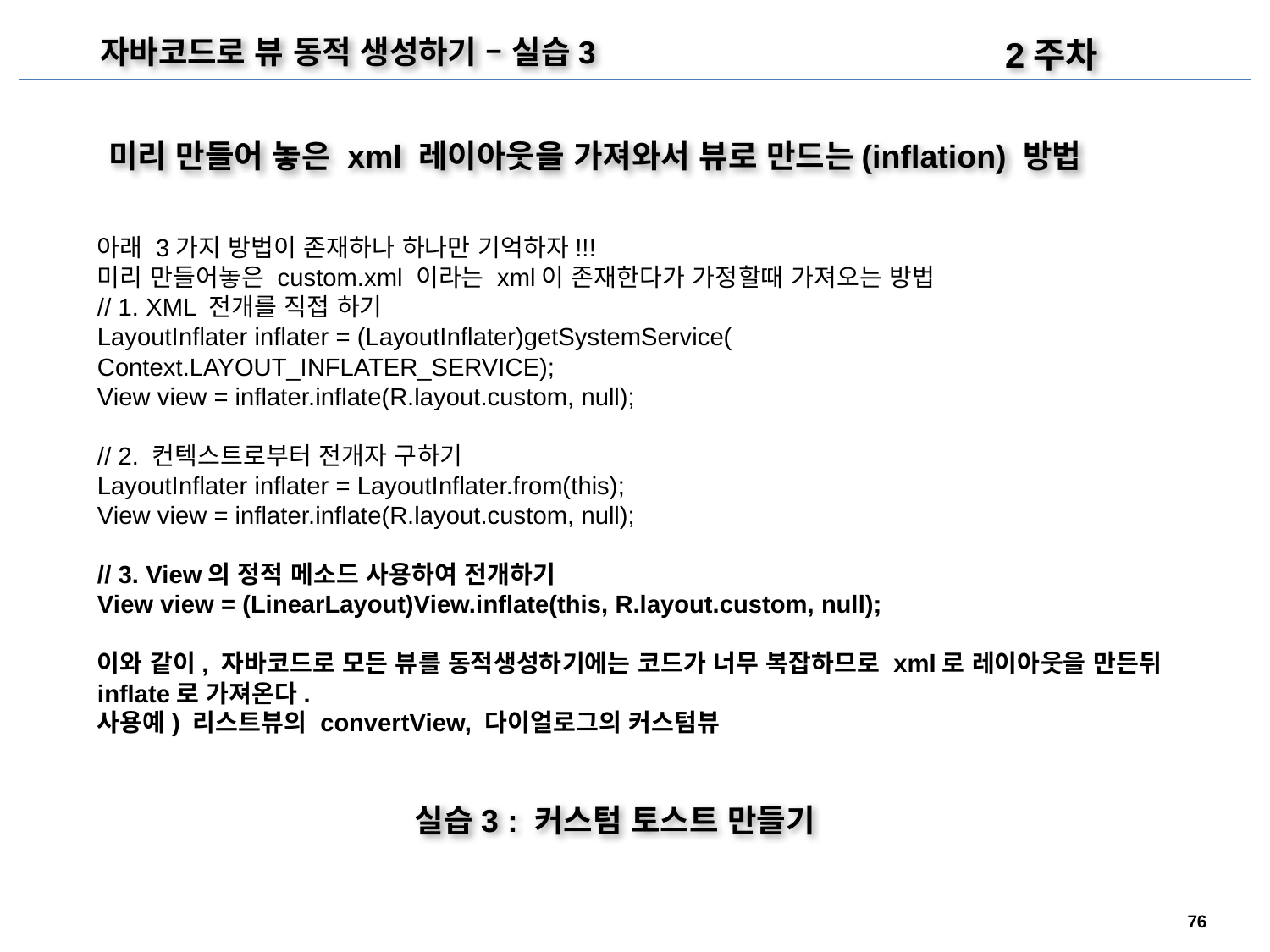

2주차
자바코드로 뷰 동적 생성하기 – 실습3
미리 만들어 놓은 xml 레이아웃을 가져와서 뷰로 만드는(inflation) 방법
아래 3가지 방법이 존재하나 하나만 기억하자!!!
미리 만들어놓은 custom.xml 이라는 xml이 존재한다가 가정할때 가져오는 방법
// 1. XML 전개를 직접 하기
LayoutInflater inflater = (LayoutInflater)getSystemService(
Context.LAYOUT_INFLATER_SERVICE);
View view = inflater.inflate(R.layout.custom, null);

// 2. 컨텍스트로부터 전개자 구하기
LayoutInflater inflater = LayoutInflater.from(this);
View view = inflater.inflate(R.layout.custom, null);

// 3. View의 정적 메소드 사용하여 전개하기
View view = (LinearLayout)View.inflate(this, R.layout.custom, null);

이와 같이, 자바코드로 모든 뷰를 동적생성하기에는 코드가 너무 복잡하므로 xml로 레이아웃을 만든뒤 inflate로 가져온다.
사용예) 리스트뷰의 convertView, 다이얼로그의 커스텀뷰
실습3 : 커스텀 토스트 만들기